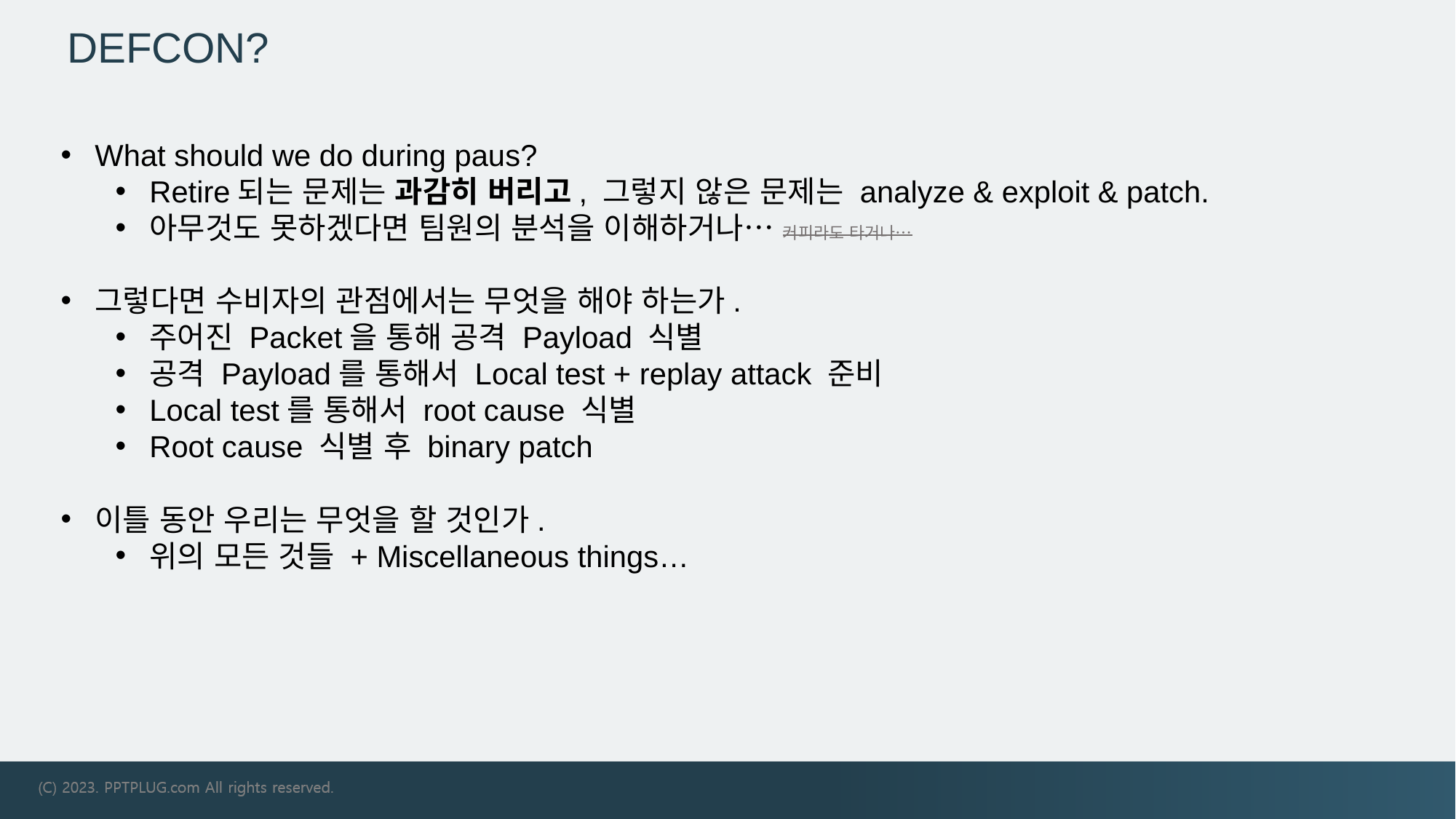

# DEFCON?
What should we do during paus?
Retire되는 문제는 과감히 버리고, 그렇지 않은 문제는 analyze & exploit & patch.
아무것도 못하겠다면 팀원의 분석을 이해하거나… 커피라도 타거나…

그렇다면 수비자의 관점에서는 무엇을 해야 하는가.
주어진 Packet을 통해 공격 Payload 식별
공격 Payload를 통해서 Local test + replay attack 준비
Local test를 통해서 root cause 식별
Root cause 식별 후 binary patch

이틀 동안 우리는 무엇을 할 것인가.
위의 모든 것들 + Miscellaneous things…